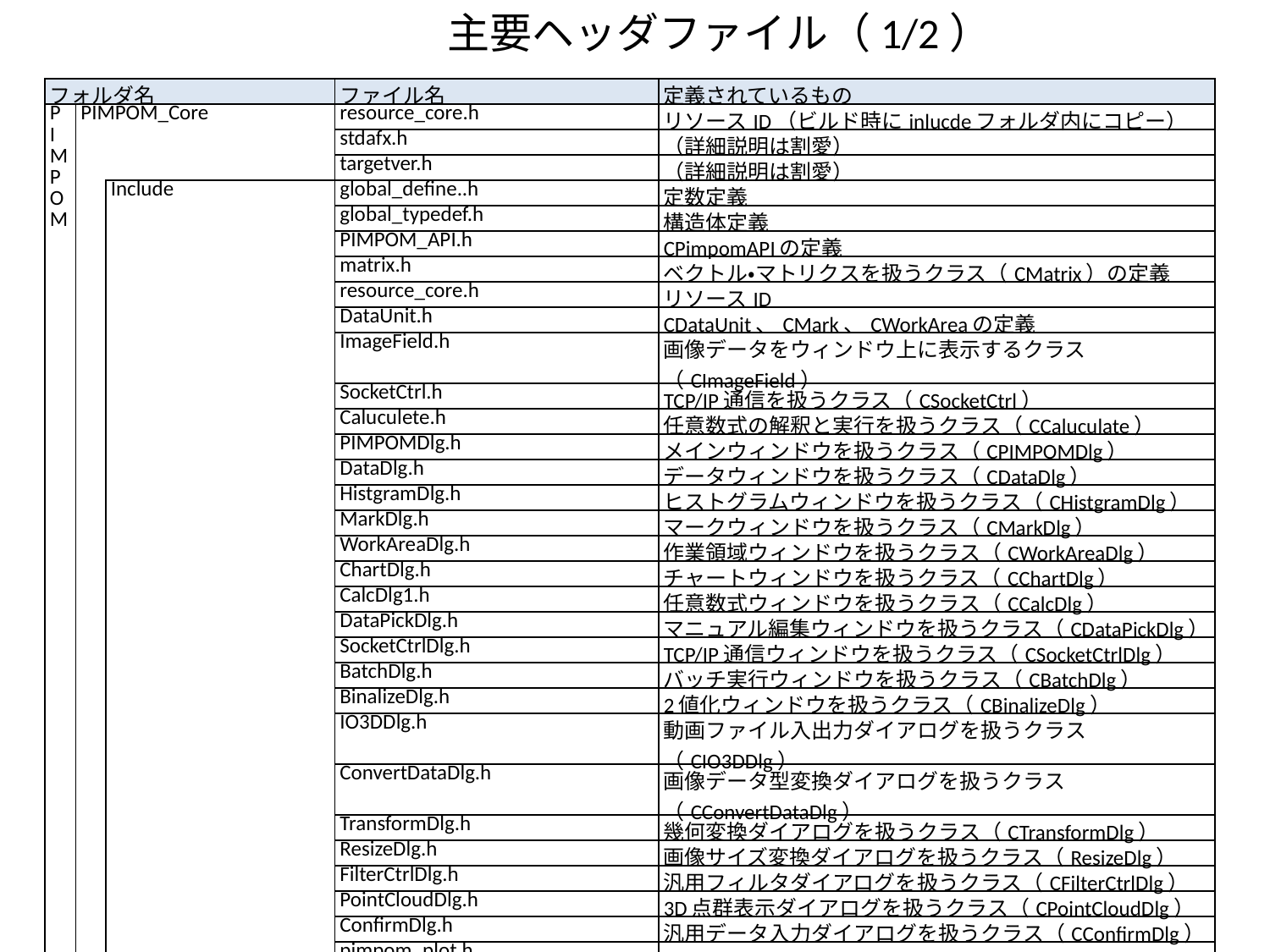

主要ヘッダファイル（1/2）
| フォルダ名 |  |  | ファイル名 | 定義されているもの |
| --- | --- | --- | --- | --- |
| P IMPOM | PIMPOM\_Core |  | resource\_core.h | リソースID（ビルド時にinlucdeフォルダ内にコピー） |
|  |  |  | stdafx.h | （詳細説明は割愛） |
|  |  |  | targetver.h | （詳細説明は割愛） |
|  |  | Include | global\_define..h | 定数定義 |
|  |  |  | global\_typedef.h | 構造体定義 |
|  |  |  | PIMPOM\_API.h | CPimpomAPIの定義 |
|  |  |  | matrix.h | ベクトル・マトリクスを扱うクラス（CMatrix）の定義 |
|  |  |  | resource\_core.h | リソースID |
|  |  |  | DataUnit.h | CDataUnit、CMark、CWorkAreaの定義 |
|  |  |  | ImageField.h | 画像データをウィンドウ上に表示するクラス（CImageField） |
|  |  |  | SocketCtrl.h | TCP/IP通信を扱うクラス（CSocketCtrl） |
|  |  |  | Caluculete.h | 任意数式の解釈と実行を扱うクラス（CCaluculate） |
|  |  |  | PIMPOMDlg.h | メインウィンドウを扱うクラス（CPIMPOMDlg） |
|  |  |  | DataDlg.h | データウィンドウを扱うクラス（CDataDlg） |
|  |  |  | HistgramDlg.h | ヒストグラムウィンドウを扱うクラス（CHistgramDlg） |
|  |  |  | MarkDlg.h | マークウィンドウを扱うクラス（CMarkDlg） |
|  |  |  | WorkAreaDlg.h | 作業領域ウィンドウを扱うクラス（CWorkAreaDlg） |
|  |  |  | ChartDlg.h | チャートウィンドウを扱うクラス（CChartDlg） |
|  |  |  | CalcDlg1.h | 任意数式ウィンドウを扱うクラス（CCalcDlg） |
|  |  |  | DataPickDlg.h | マニュアル編集ウィンドウを扱うクラス（CDataPickDlg） |
|  |  |  | SocketCtrlDlg.h | TCP/IP通信ウィンドウを扱うクラス（CSocketCtrlDlg） |
|  |  |  | BatchDlg.h | バッチ実行ウィンドウを扱うクラス（CBatchDlg） |
|  |  |  | BinalizeDlg.h | 2値化ウィンドウを扱うクラス（CBinalizeDlg） |
|  |  |  | IO3DDlg.h | 動画ファイル入出力ダイアログを扱うクラス（CIO3DDlg） |
|  |  |  | ConvertDataDlg.h | 画像データ型変換ダイアログを扱うクラス（CConvertDataDlg） |
|  |  |  | TransformDlg.h | 幾何変換ダイアログを扱うクラス（CTransformDlg） |
|  |  |  | ResizeDlg.h | 画像サイズ変換ダイアログを扱うクラス（ResizeDlg） |
|  |  |  | FilterCtrlDlg.h | 汎用フィルタダイアログを扱うクラス（CFilterCtrlDlg） |
|  |  |  | PointCloudDlg.h | 3D点群表示ダイアログを扱うクラス（CPointCloudDlg） |
|  |  |  | ConfirmDlg.h | 汎用データ入力ダイアログを扱うクラス（CConfirmDlg） |
|  |  |  | pimpom\_plot.h |  |